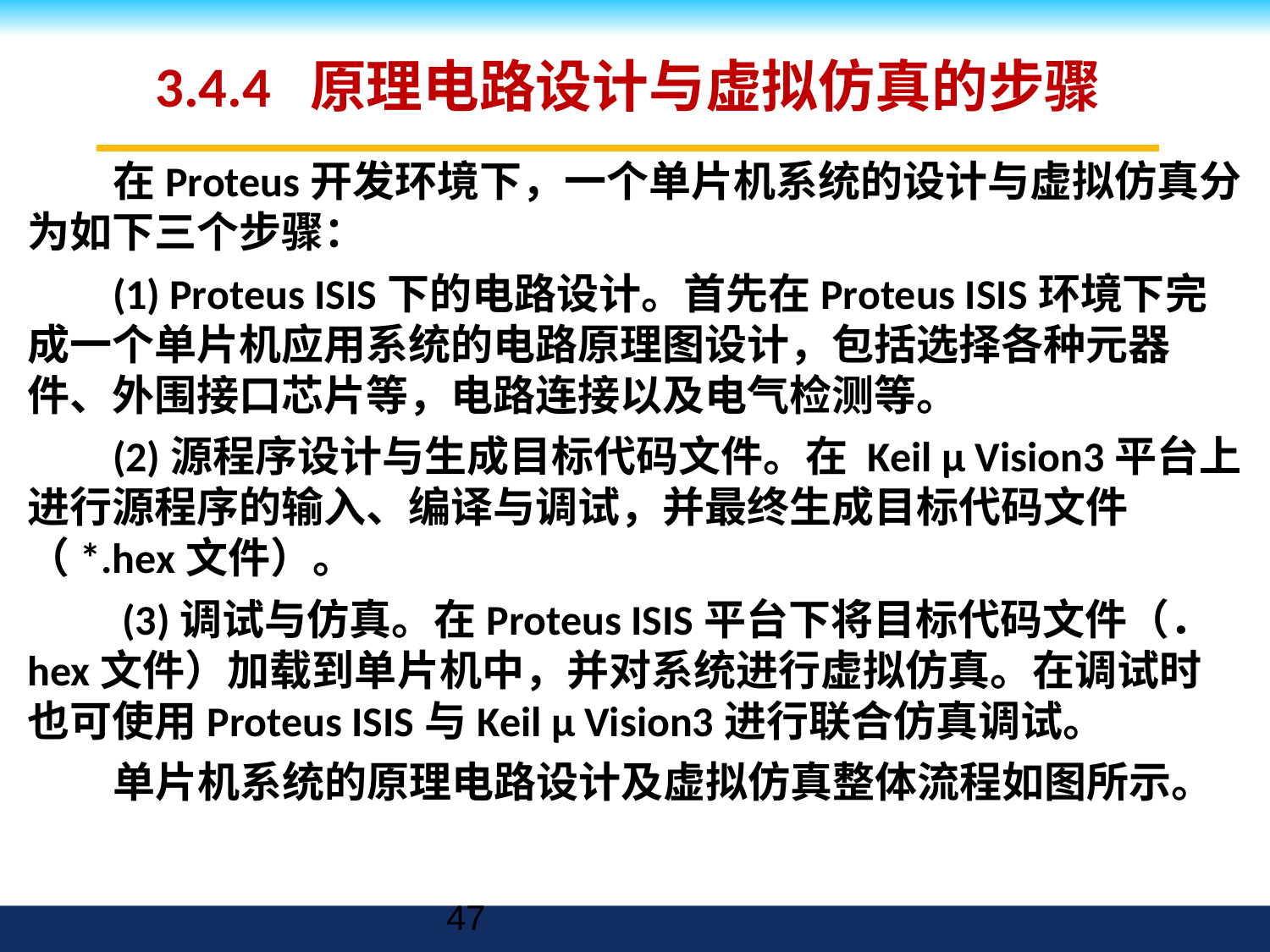

# 3.4.4  原理电路设计与虚拟仿真的步骤
在Proteus开发环境下，一个单片机系统的设计与虚拟仿真分为如下三个步骤：
(1) Proteus ISIS下的电路设计。首先在Proteus ISIS环境下完成一个单片机应用系统的电路原理图设计，包括选择各种元器件、外围接口芯片等，电路连接以及电气检测等。
(2)源程序设计与生成目标代码文件。在 Keil μ Vision3平台上进行源程序的输入、编译与调试，并最终生成目标代码文件（*.hex文件）。
 (3)调试与仿真。在Proteus ISIS平台下将目标代码文件（．hex文件）加载到单片机中，并对系统进行虚拟仿真。在调试时也可使用Proteus ISIS与Keil μ Vision3进行联合仿真调试。
单片机系统的原理电路设计及虚拟仿真整体流程如图所示。

47